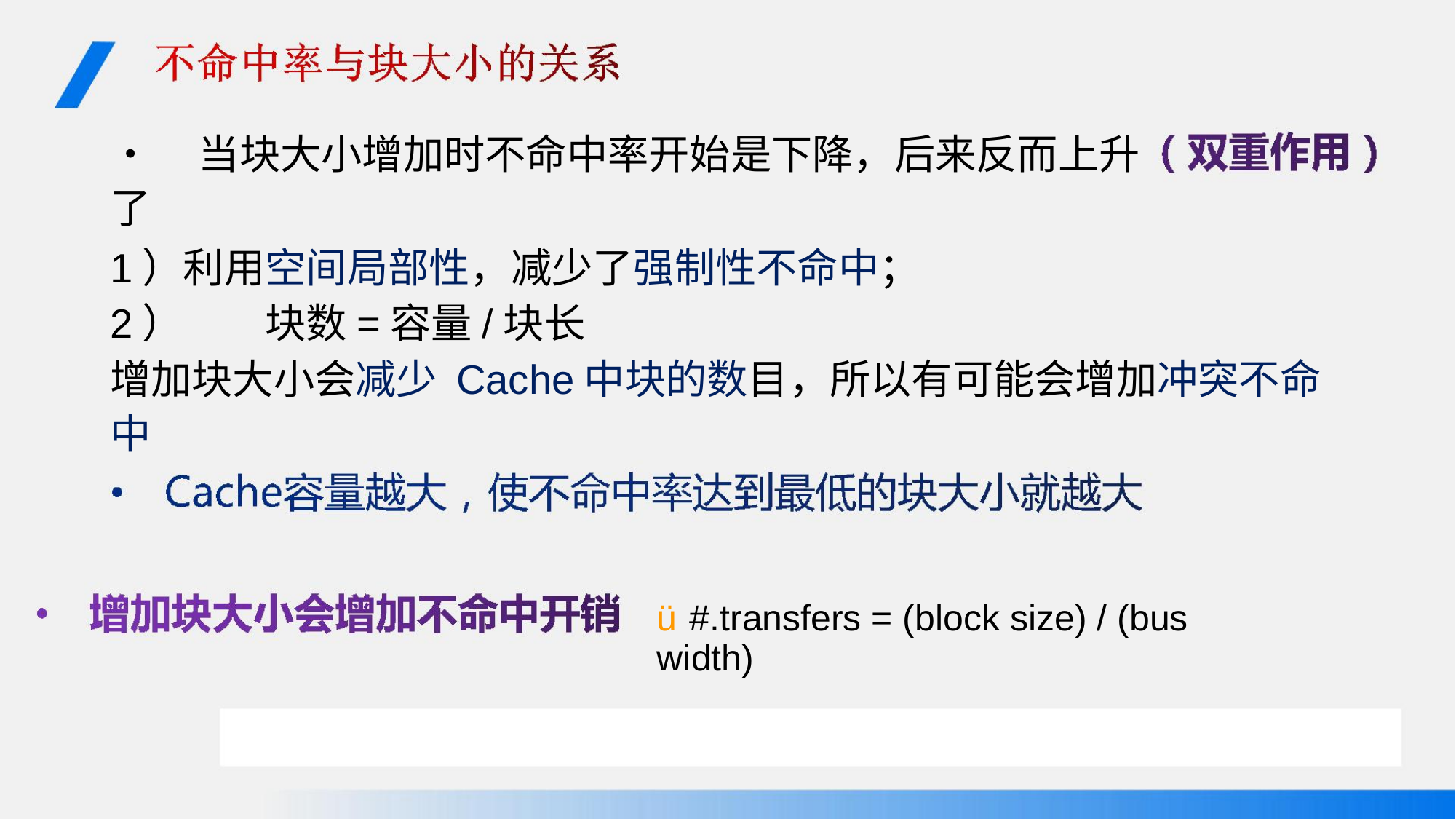

• 当块大小增加时不命中率开始是下降，后来反而上升了
1）利用空间局部性，减少了强制性不命中；
2） 块数=容量/块长
增加块大小会减少 Cache中块的数目，所以有可能会增加冲突不命中
ü#.transfers = (block size) / (bus width)